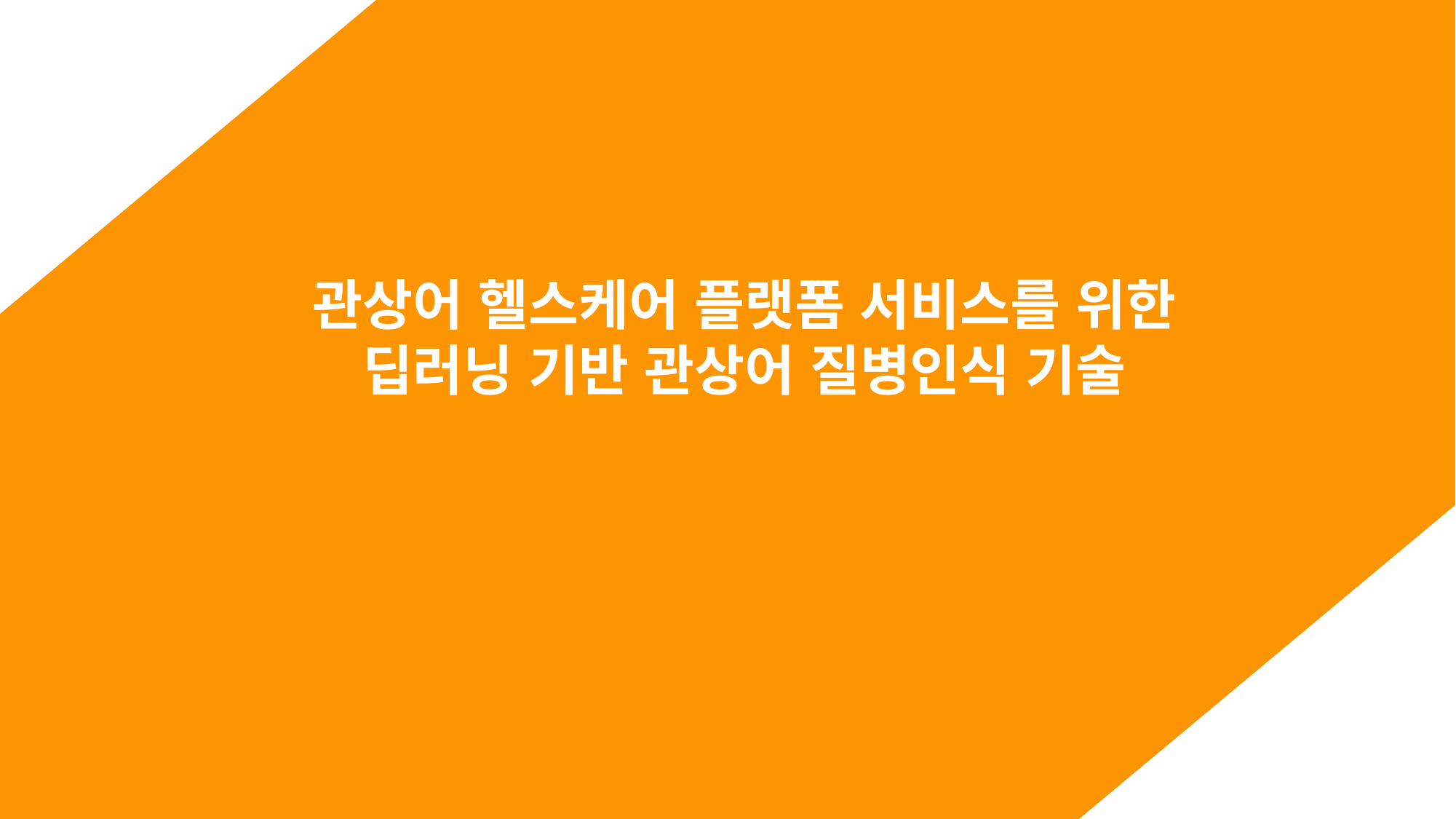

관상어 헬스케어 플랫폼 서비스를 위한 딥러닝 기반 관상어 질병인식 기술